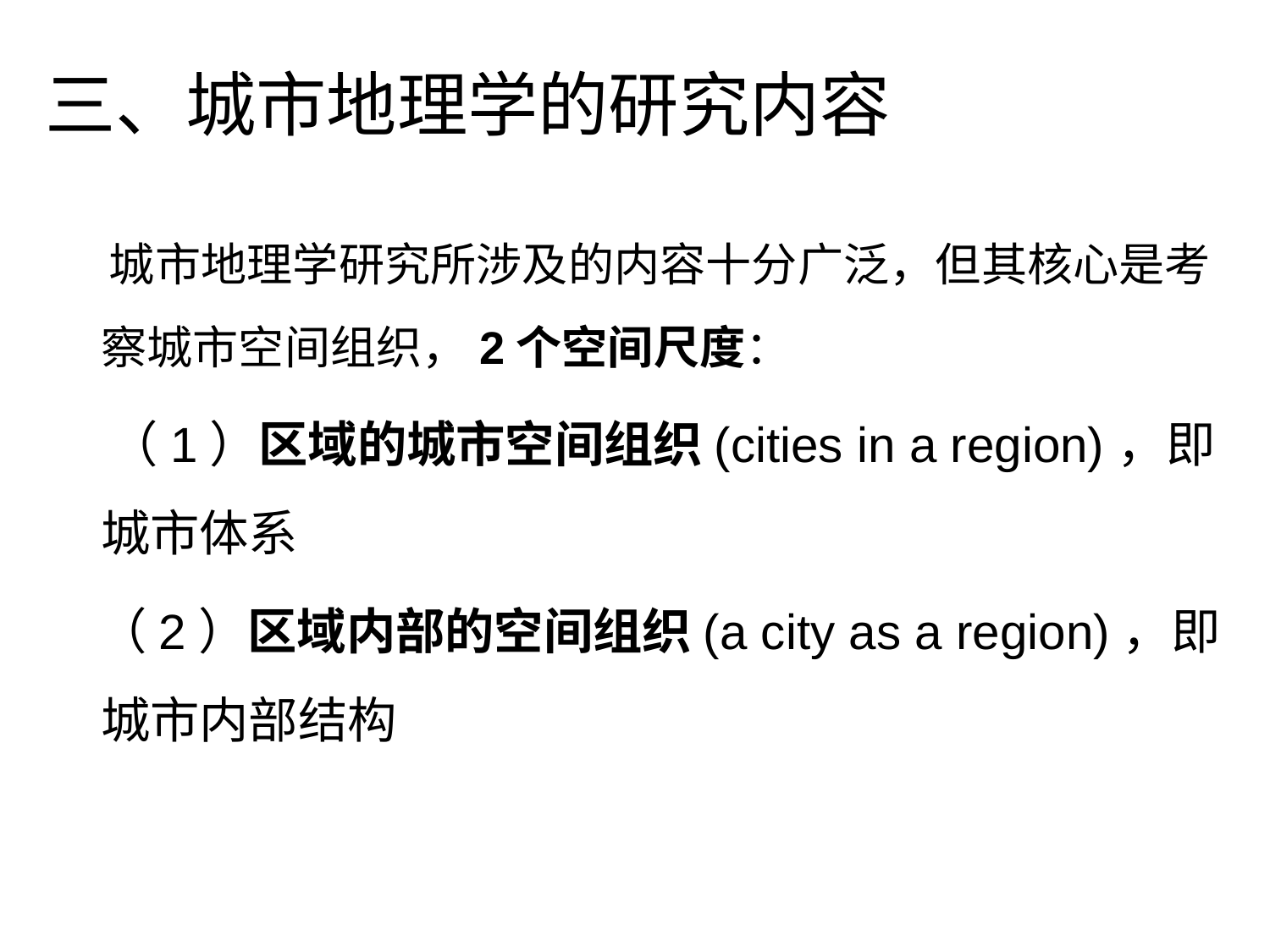

# 三、城市地理学的研究内容
    城市地理学研究所涉及的内容十分广泛，但其核心是考察城市空间组织，2个空间尺度：
    （1）区域的城市空间组织(cities in a region)，即城市体系
   （2）区域内部的空间组织(a city as a region)，即城市内部结构